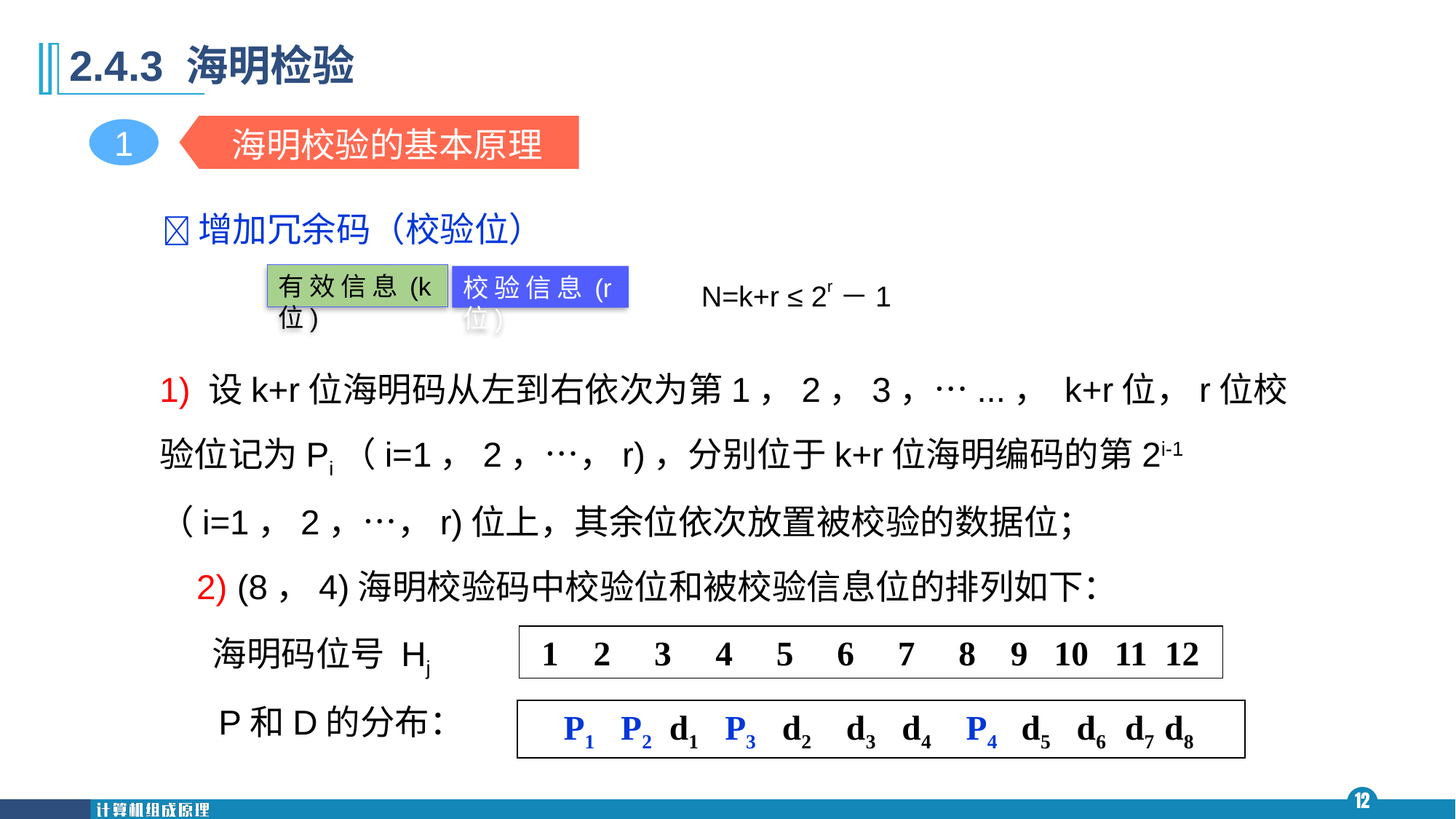

第二章
# 2.4.3 海明检验

海明校验的基本原理
1
•增加冗余码（校验位）
有效信息(k位)
校验信息(r位)
N=k+r ≤ 2r－1
1) 设k+r位海明码从左到右依次为第1，2，3，…...， k+r位，r位校验位记为Pi（i=1，2，…，r)，分别位于k+r位海明编码的第2i-1 （i=1，2，…，r)位上，其余位依次放置被校验的数据位；
2) (8，4)海明校验码中校验位和被校验信息位的排列如下：
1    2     3     4     5     6     7     8    9   10   11  12
海明码位号 Hj
P和D的分布：
P1   P2  d1   P3   d2    d3   d4    P4    d5   d6   d7  d8